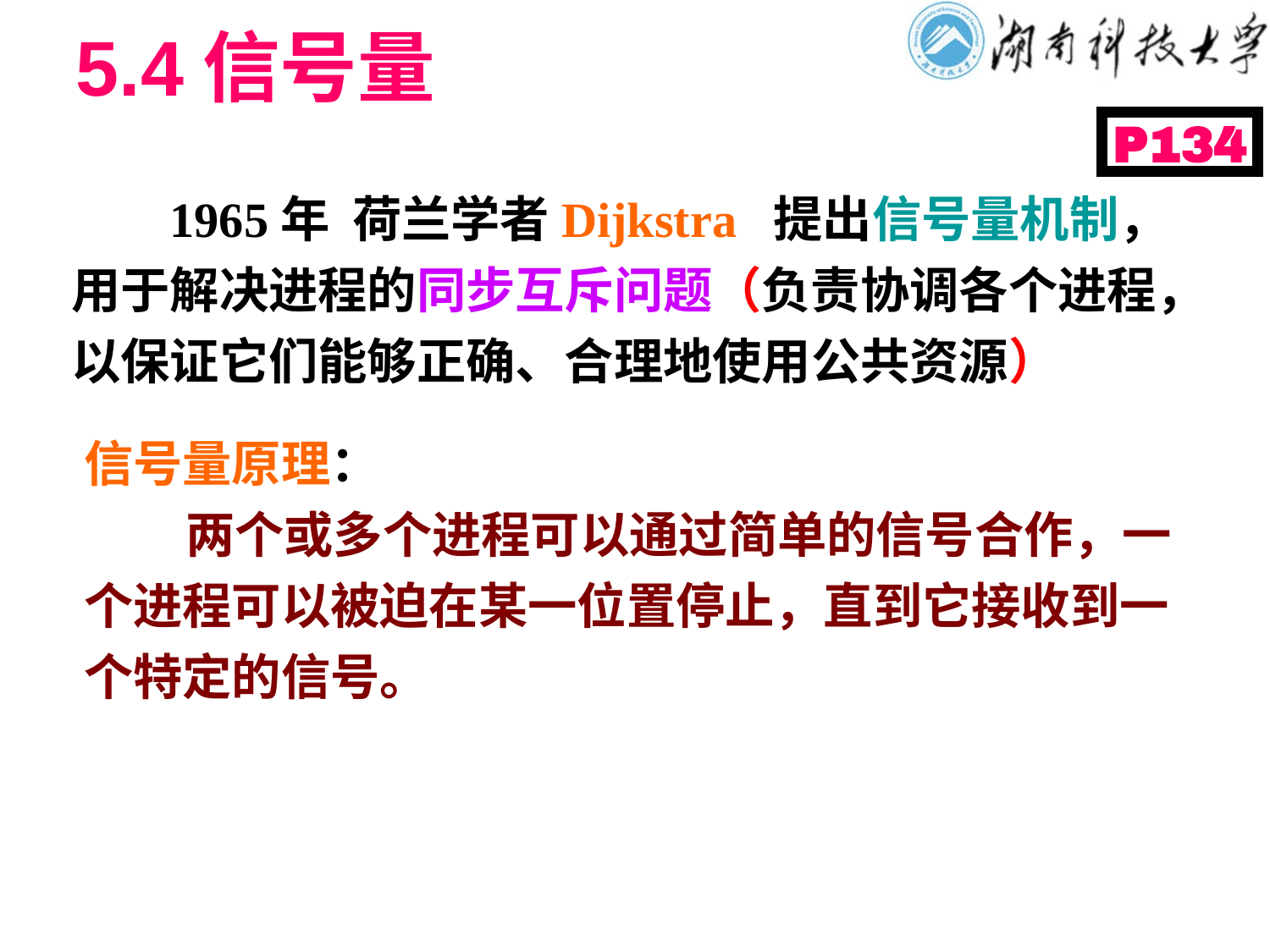

# 5.4信号量
P134
        1965年  荷兰学者Dijkstra  提出信号量机制，用于解决进程的同步互斥问题（负责协调各个进程，以保证它们能够正确、合理地使用公共资源）
信号量原理：
        两个或多个进程可以通过简单的信号合作，一个进程可以被迫在某一位置停止，直到它接收到一个特定的信号。